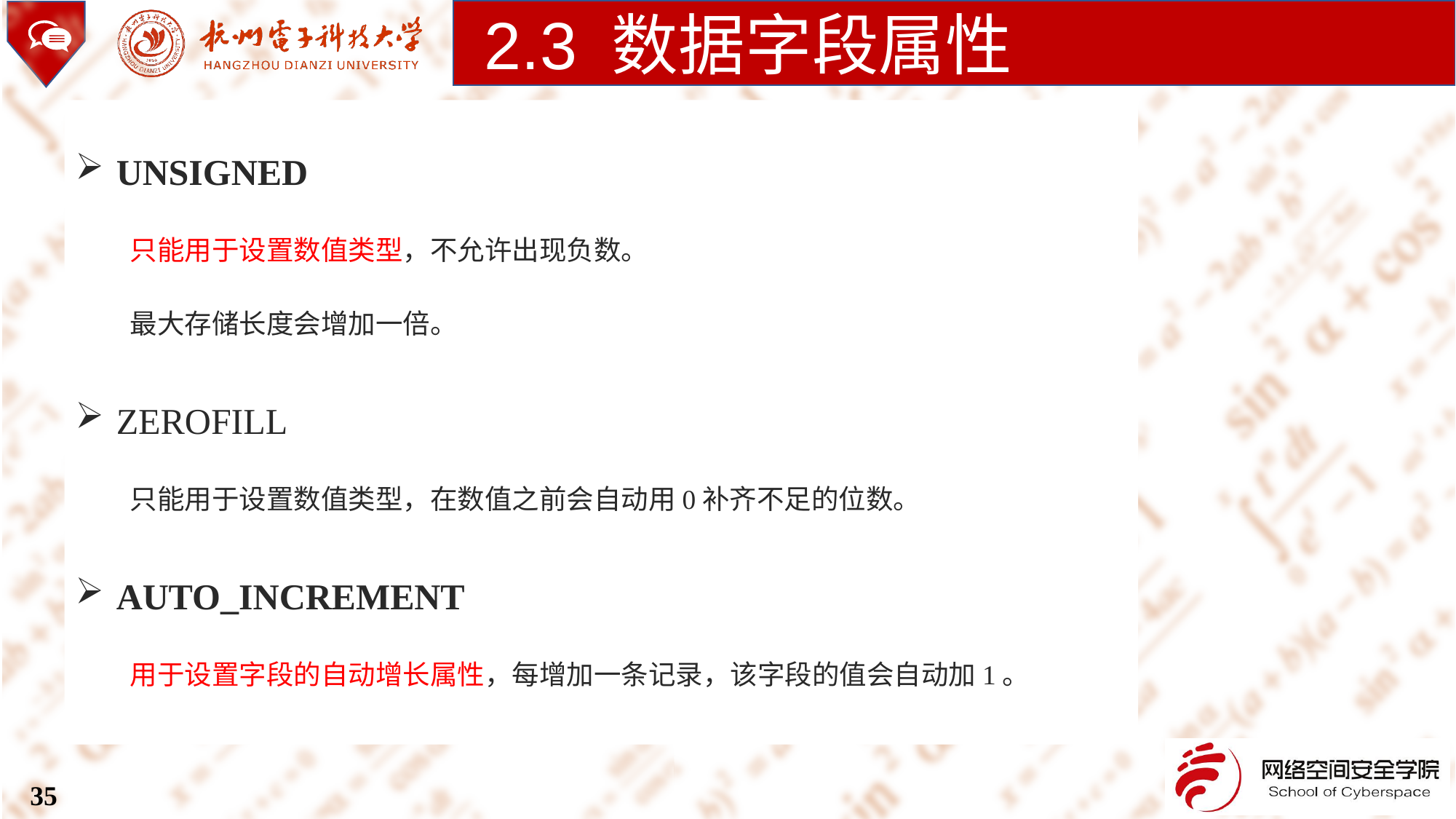

2.3 数据字段属性
UNSIGNED
只能用于设置数值类型，不允许出现负数。
最大存储长度会增加一倍。
ZEROFILL
只能用于设置数值类型，在数值之前会自动用0补齐不足的位数。
AUTO_INCREMENT
用于设置字段的自动增长属性，每增加一条记录，该字段的值会自动加1。

35